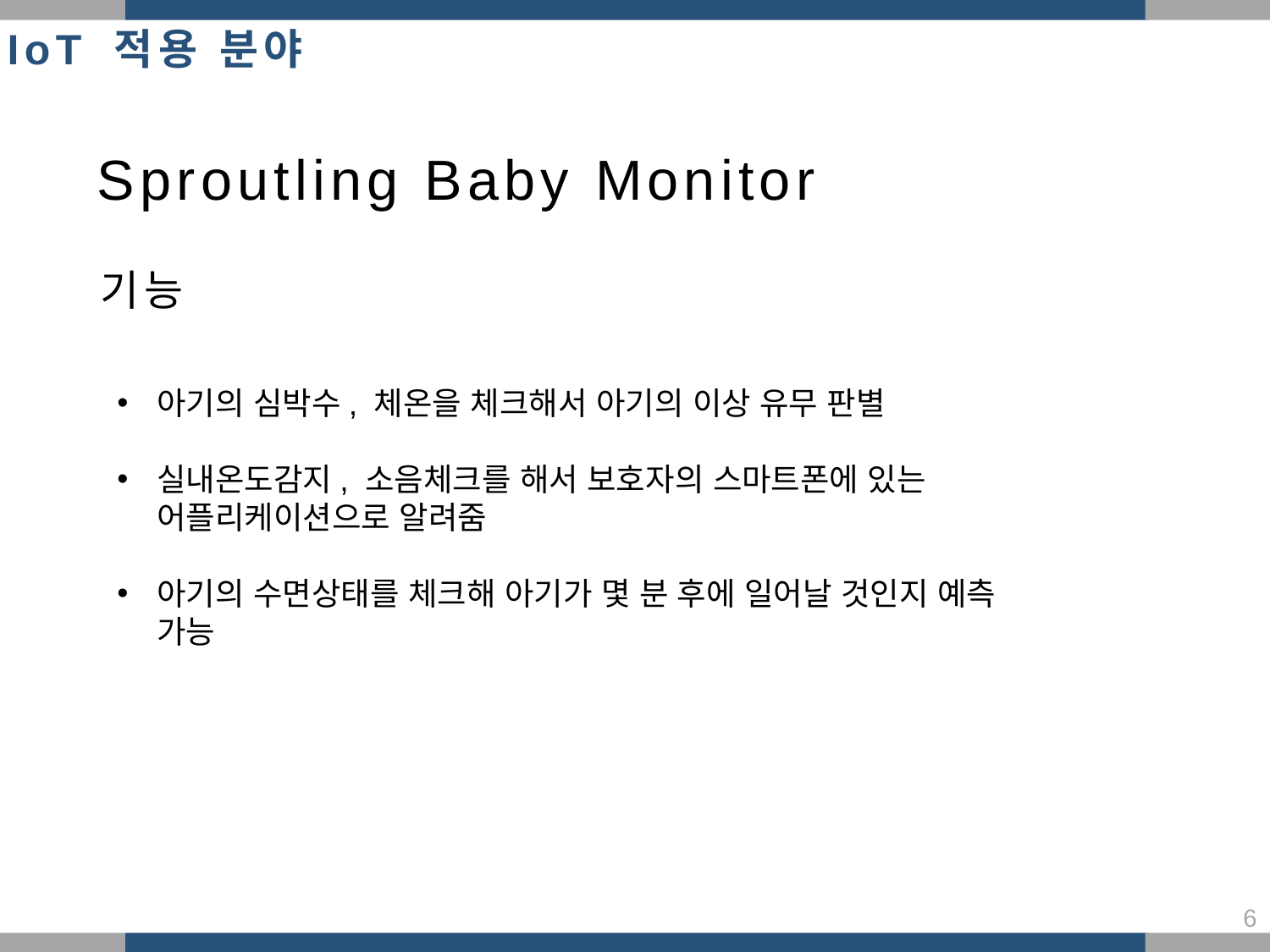

IoT 적용 분야
Sproutling Baby Monitor
기능
아기의 심박수, 체온을 체크해서 아기의 이상 유무 판별

실내온도감지, 소음체크를 해서 보호자의 스마트폰에 있는 어플리케이션으로 알려줌

아기의 수면상태를 체크해 아기가 몇 분 후에 일어날 것인지 예측 가능

6